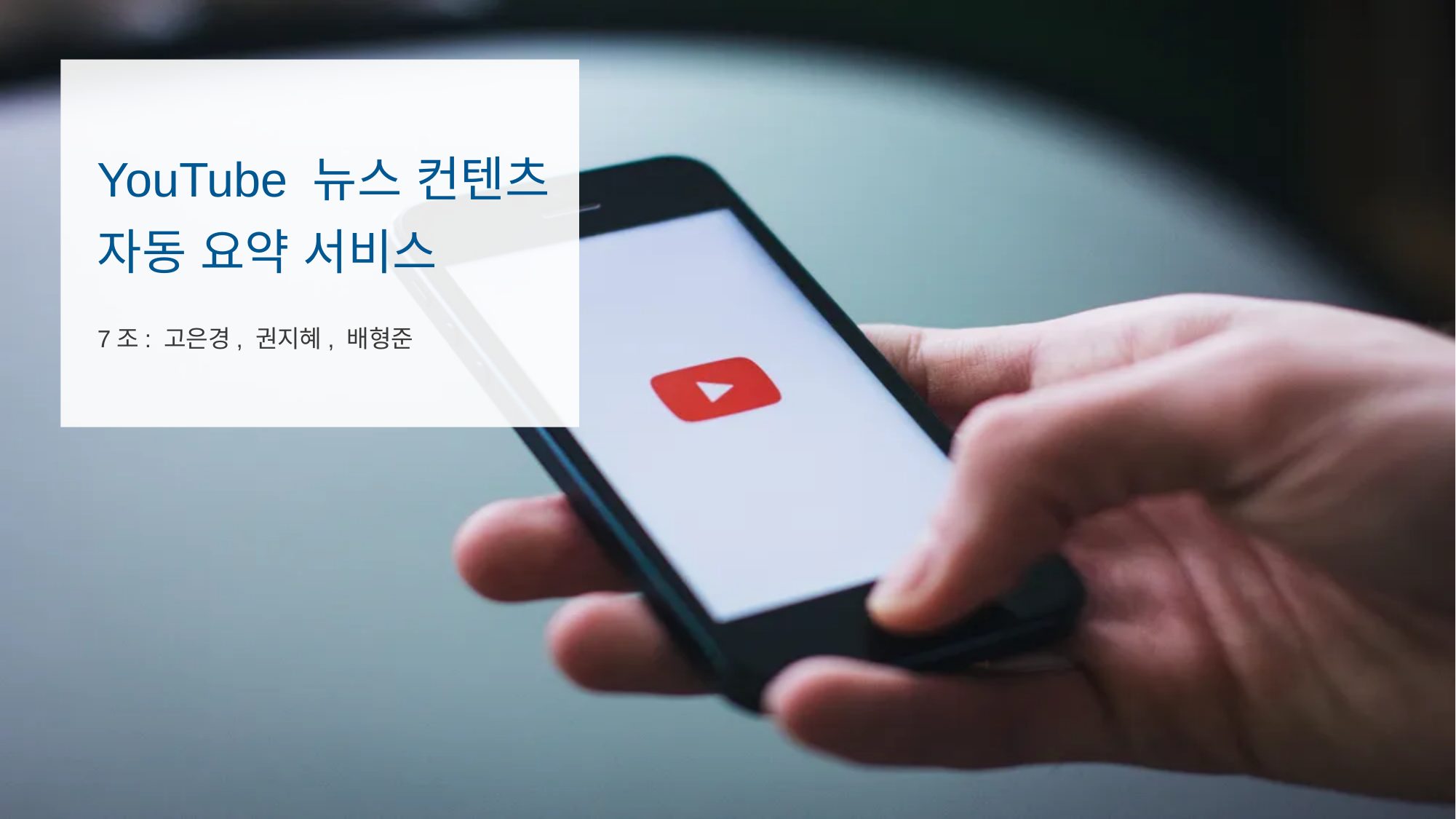

# YouTube 뉴스 컨텐츠 자동 요약 서비스 7조: 고은경, 권지혜, 배형준